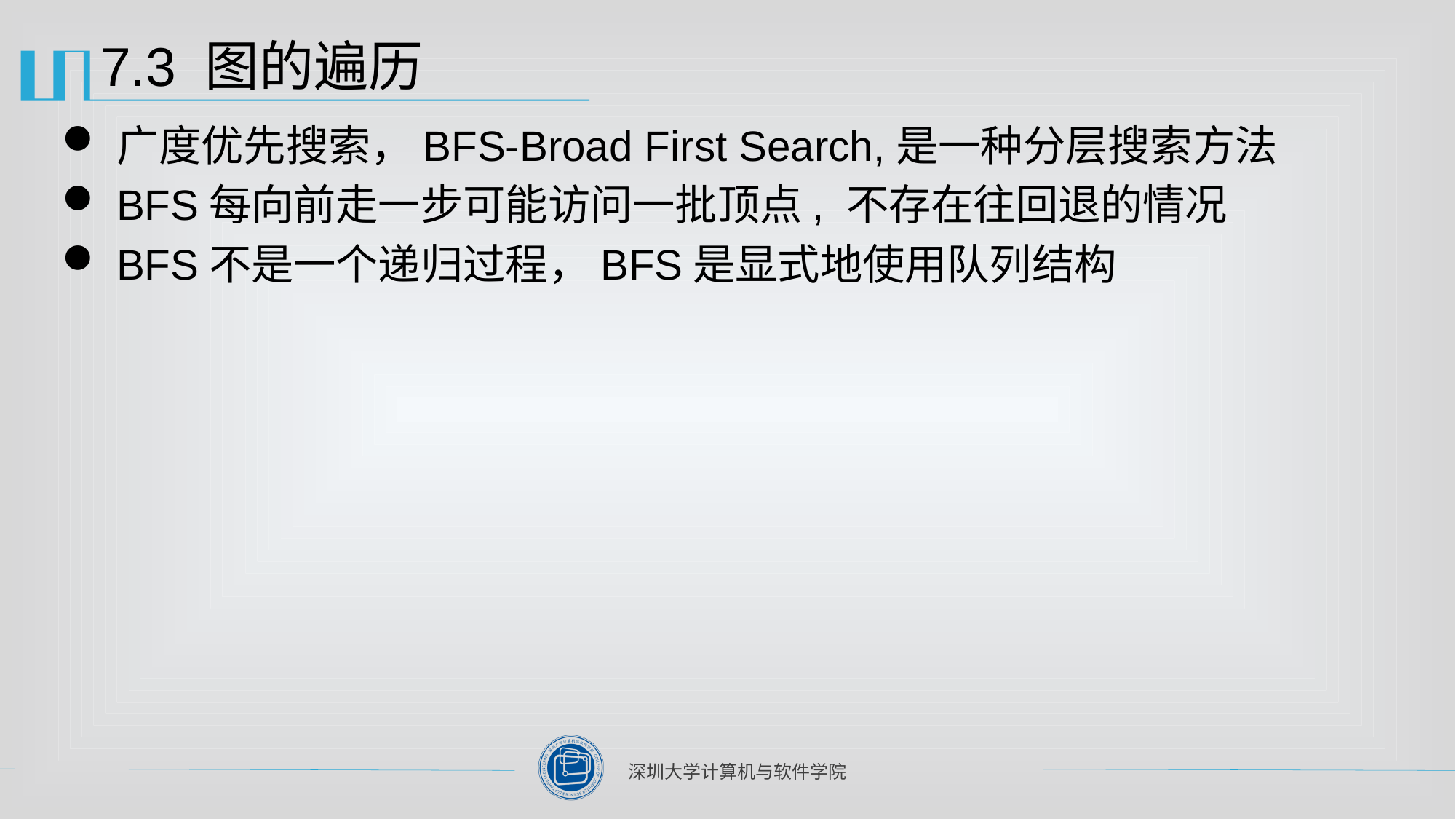

# 7.3 图的遍历
广度优先搜索，BFS-Broad First Search,是一种分层搜索方法
BFS每向前走一步可能访问一批顶点, 不存在往回退的情况
BFS不是一个递归过程，BFS是显式地使用队列结构

61